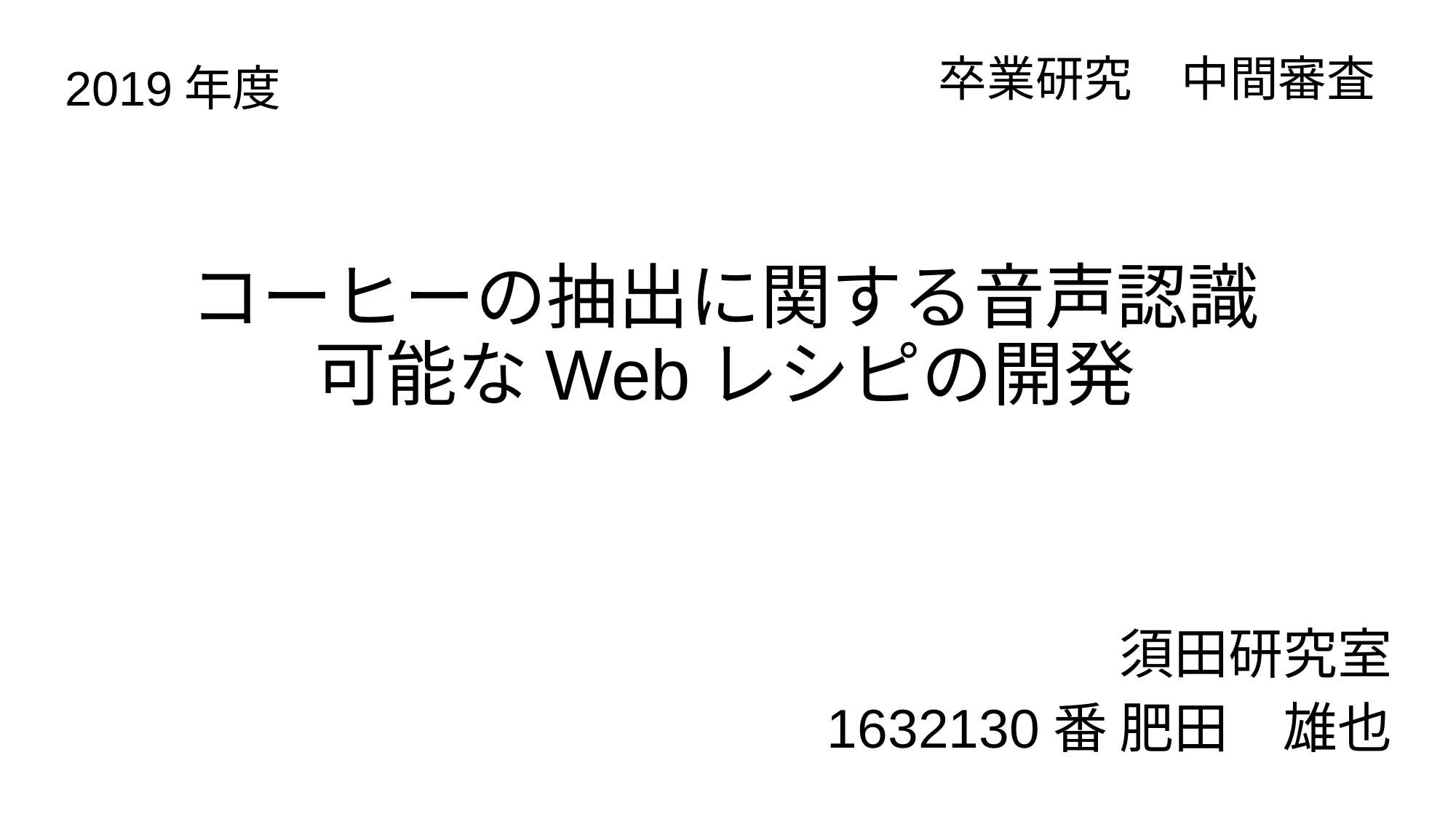

卒業研究　中間審査
2019年度
# コーヒーの抽出に関する音声認識可能なWebレシピの開発
須田研究室
1632130番 肥田　雄也